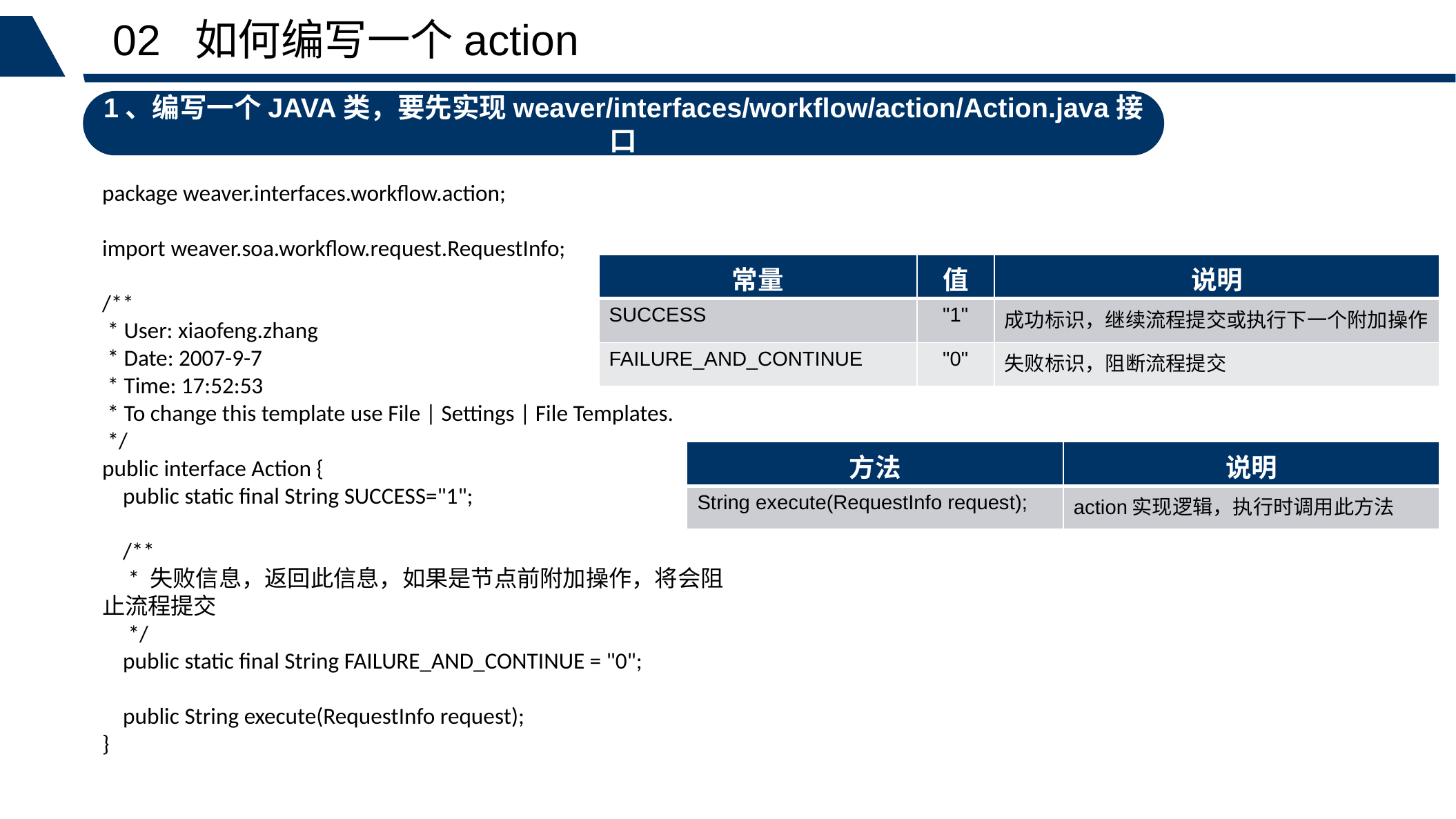

02  如何编写一个action

1、编写一个JAVA类，要先实现weaver/interfaces/workflow/action/Action.java接口
package weaver.interfaces.workflow.action;

import weaver.soa.workflow.request.RequestInfo;

/**
 * User: xiaofeng.zhang
 * Date: 2007-9-7
 * Time: 17:52:53
 * To change this template use File | Settings | File Templates.
 */
public interface Action {
    public static final String SUCCESS="1";

    /**
     * 失败信息，返回此信息，如果是节点前附加操作，将会阻止流程提交
     */
    public static final String FAILURE_AND_CONTINUE = "0";

    public String execute(RequestInfo request);
}
| 常量 | 值 | 说明 |
| --- | --- | --- |
| SUCCESS | "1" | 成功标识，继续流程提交或执行下一个附加操作 |
| FAILURE\_AND\_CONTINUE | "0" | 失败标识，阻断流程提交 |
| 方法 | 说明 |
| --- | --- |
| String execute(RequestInfo request); | action实现逻辑，执行时调用此方法 |